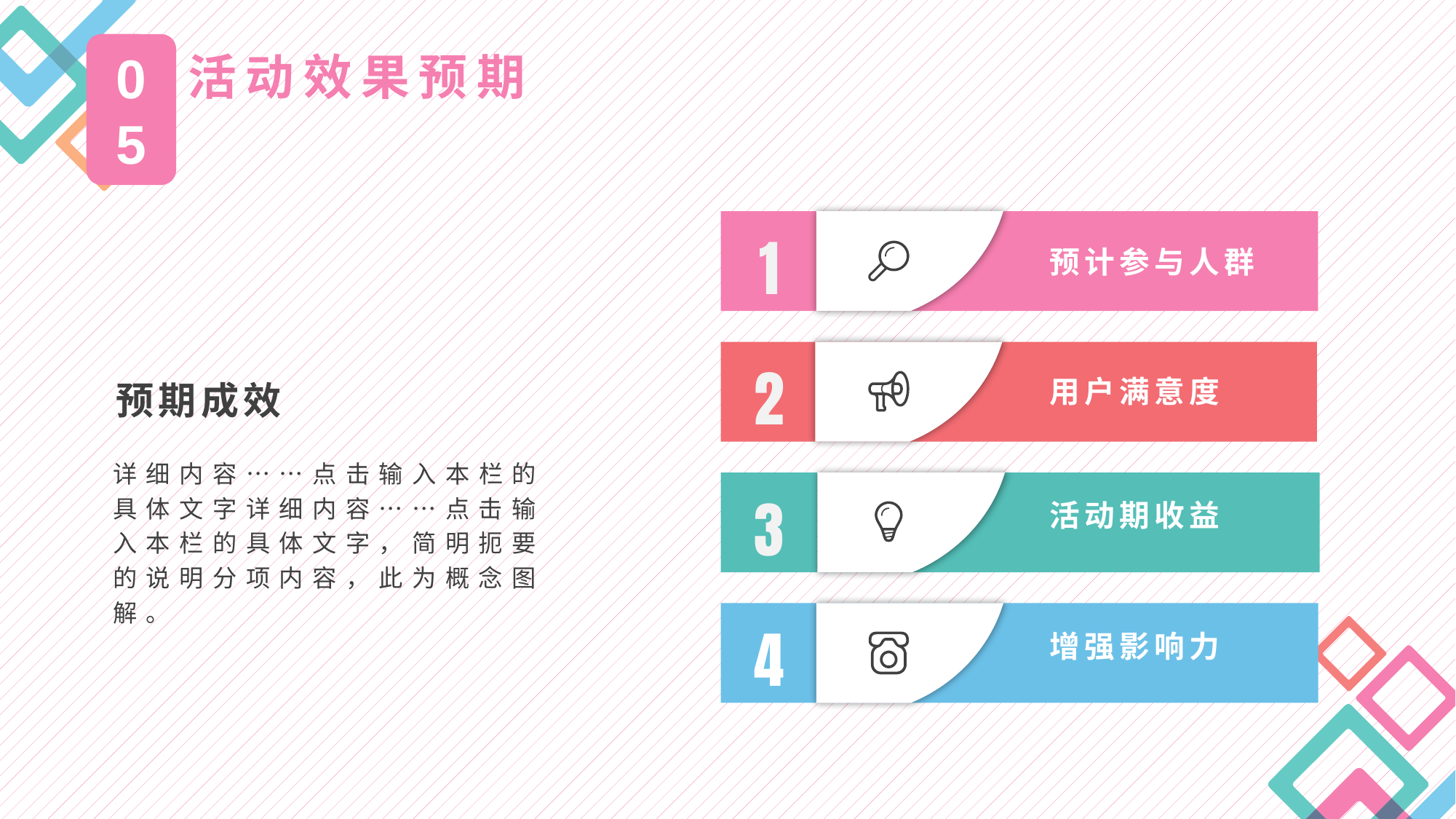

05
活动效果预期
1

预计参与人群

2

用户满意度
预期成效
详细内容……点击输入本栏的具体文字详细内容……点击输入本栏的具体文字，简明扼要的说明分项内容，此为概念图解。

3

活动期收益

4

增强影响力